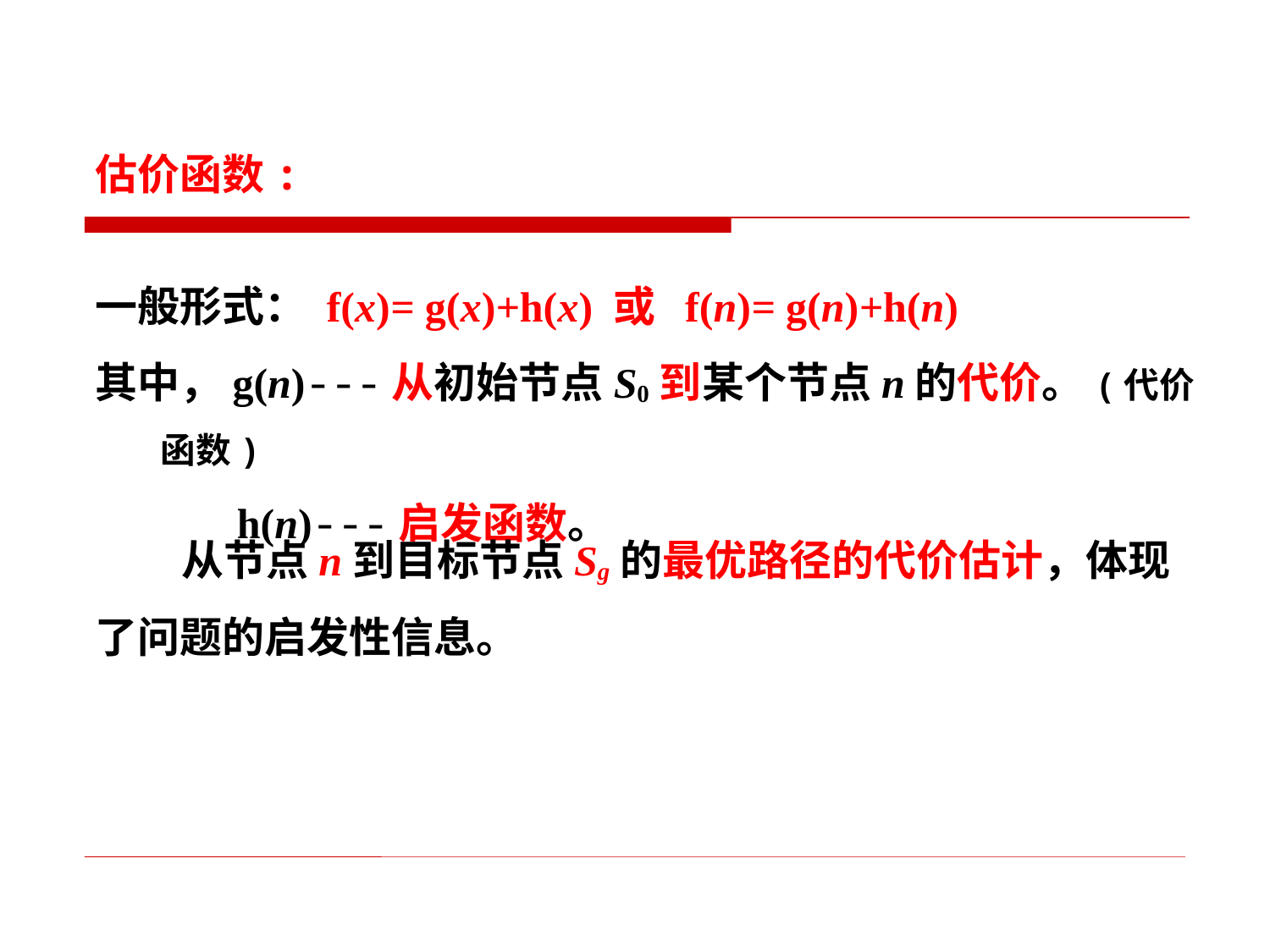

估价函数:
一般形式： f(x)= g(x)+h(x) 或  f(n)= g(n)+h(n)
其中，g(n)---从初始节点S0到某个节点n的代价。(代价函数)
   h(n)---启发函数。
        从节点n到目标节点Sg的最优路径的代价估计，体现了问题的启发性信息。